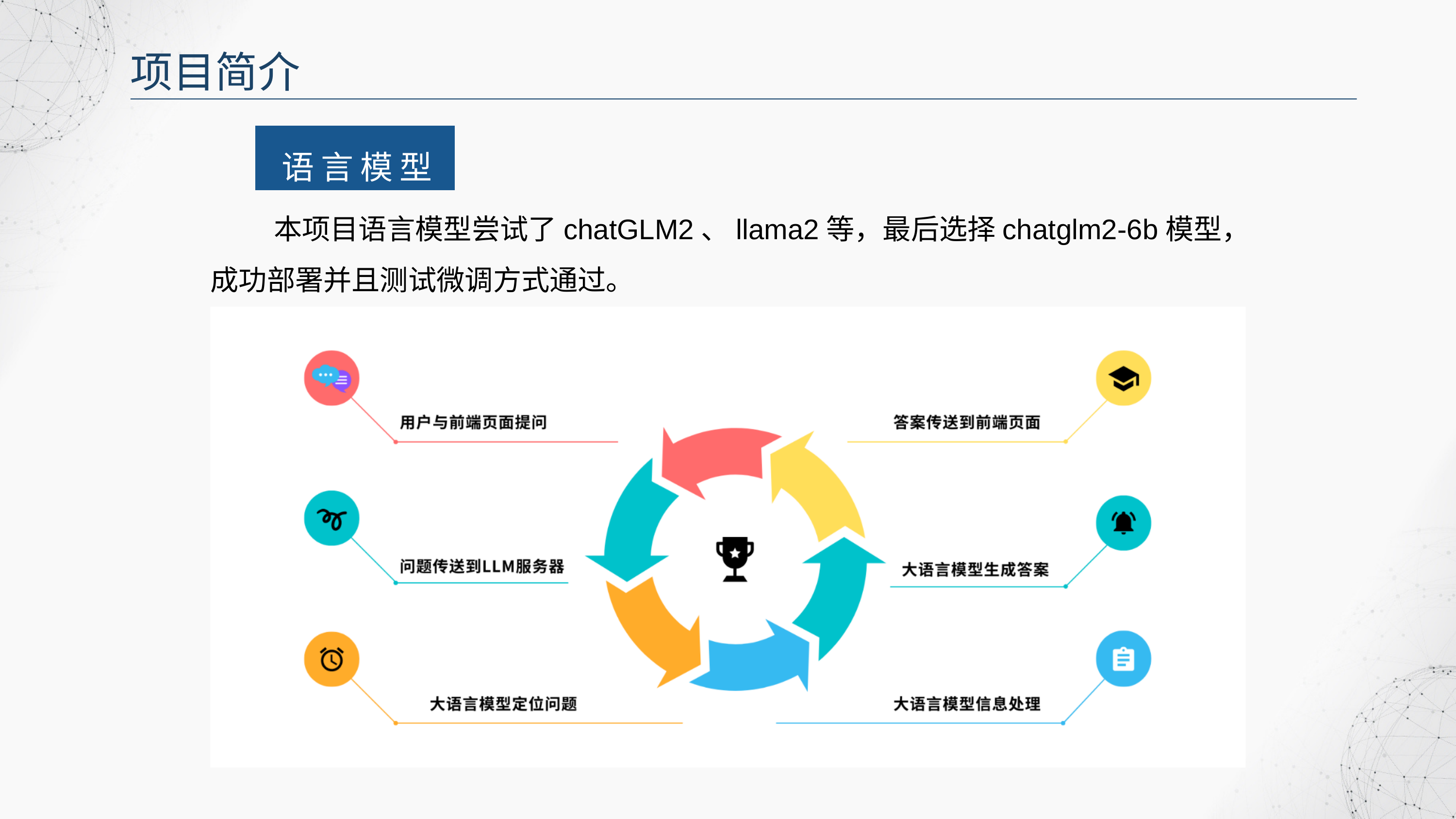

项目简介

语言模型
         本项目语言模型尝试了chatGLM2、llama2等，最后选择chatglm2-6b模型，成功部署并且测试微调方式通过。